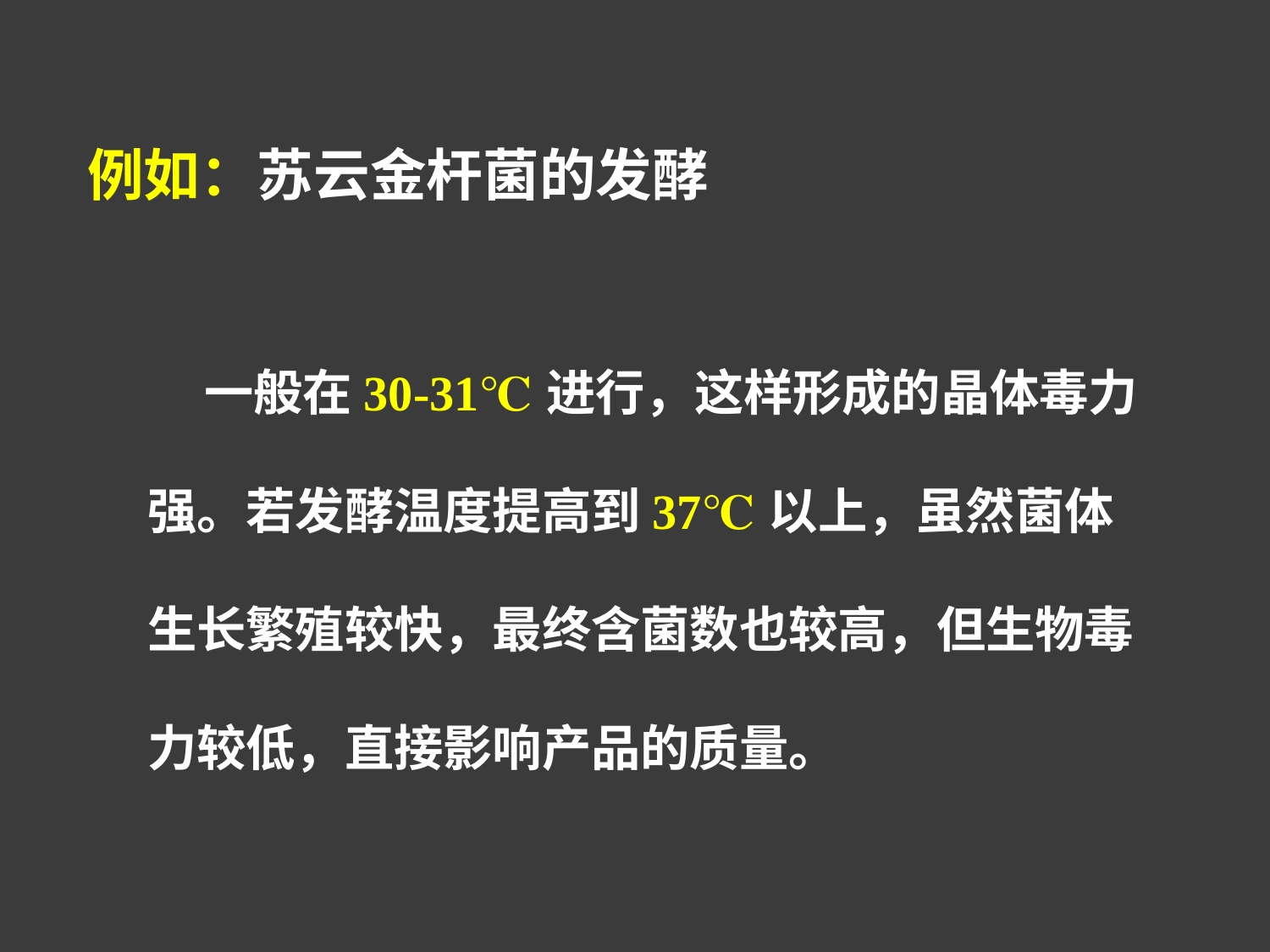

例如：苏云金杆菌的发酵
    一般在30-31℃进行，这样形成的晶体毒力强。若发酵温度提高到37℃以上，虽然菌体生长繁殖较快，最终含菌数也较高，但生物毒力较低，直接影响产品的质量。